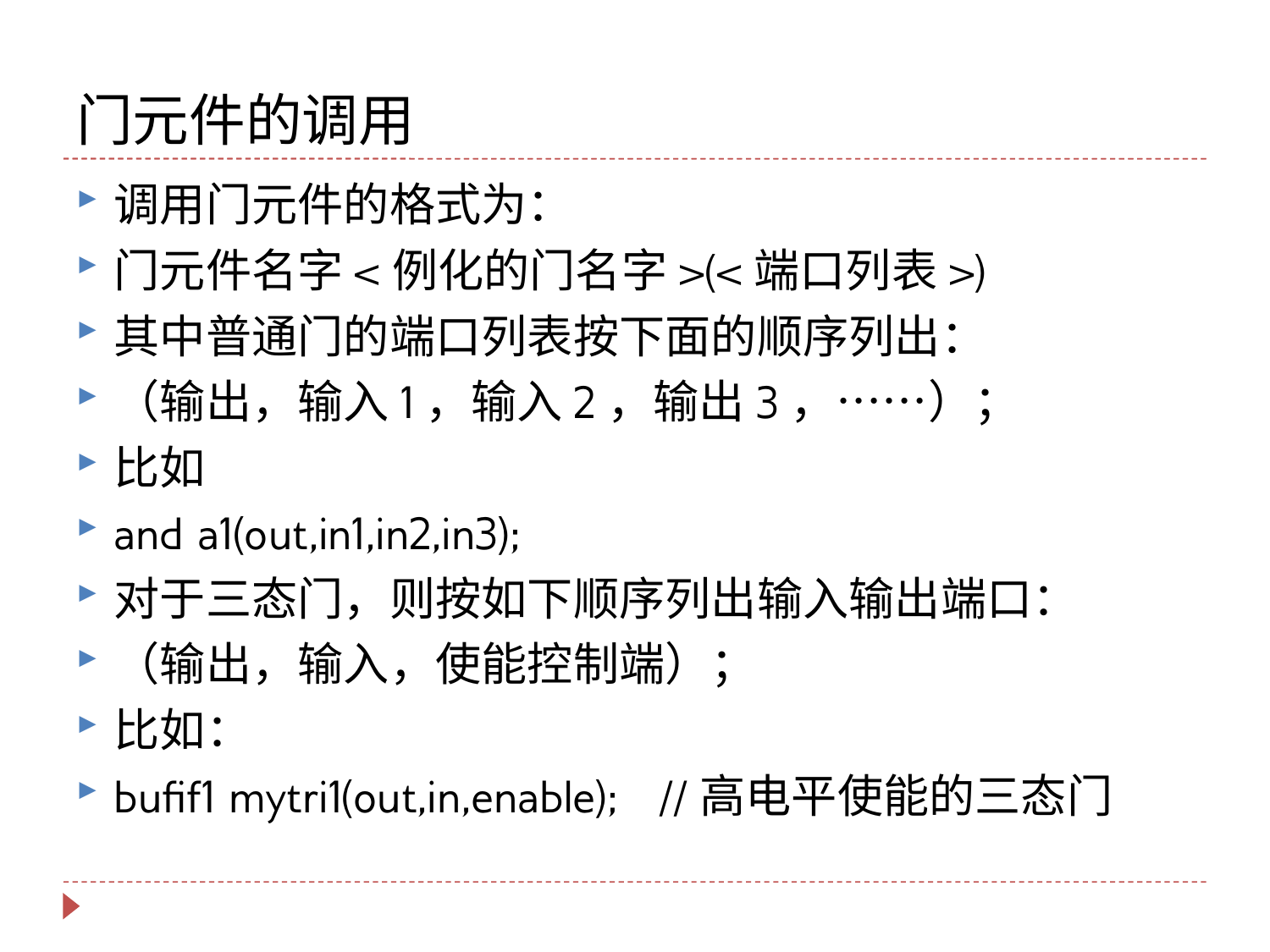

# 门元件的调用
调用门元件的格式为：
门元件名字<例化的门名字>(<端口列表>)
其中普通门的端口列表按下面的顺序列出：
（输出，输入1，输入2，输出3，……）；
比如
and a1(out,in1,in2,in3);
对于三态门，则按如下顺序列出输入输出端口：
（输出，输入，使能控制端）；
比如：
bufif1 mytri1(out,in,enable);   //高电平使能的三态门